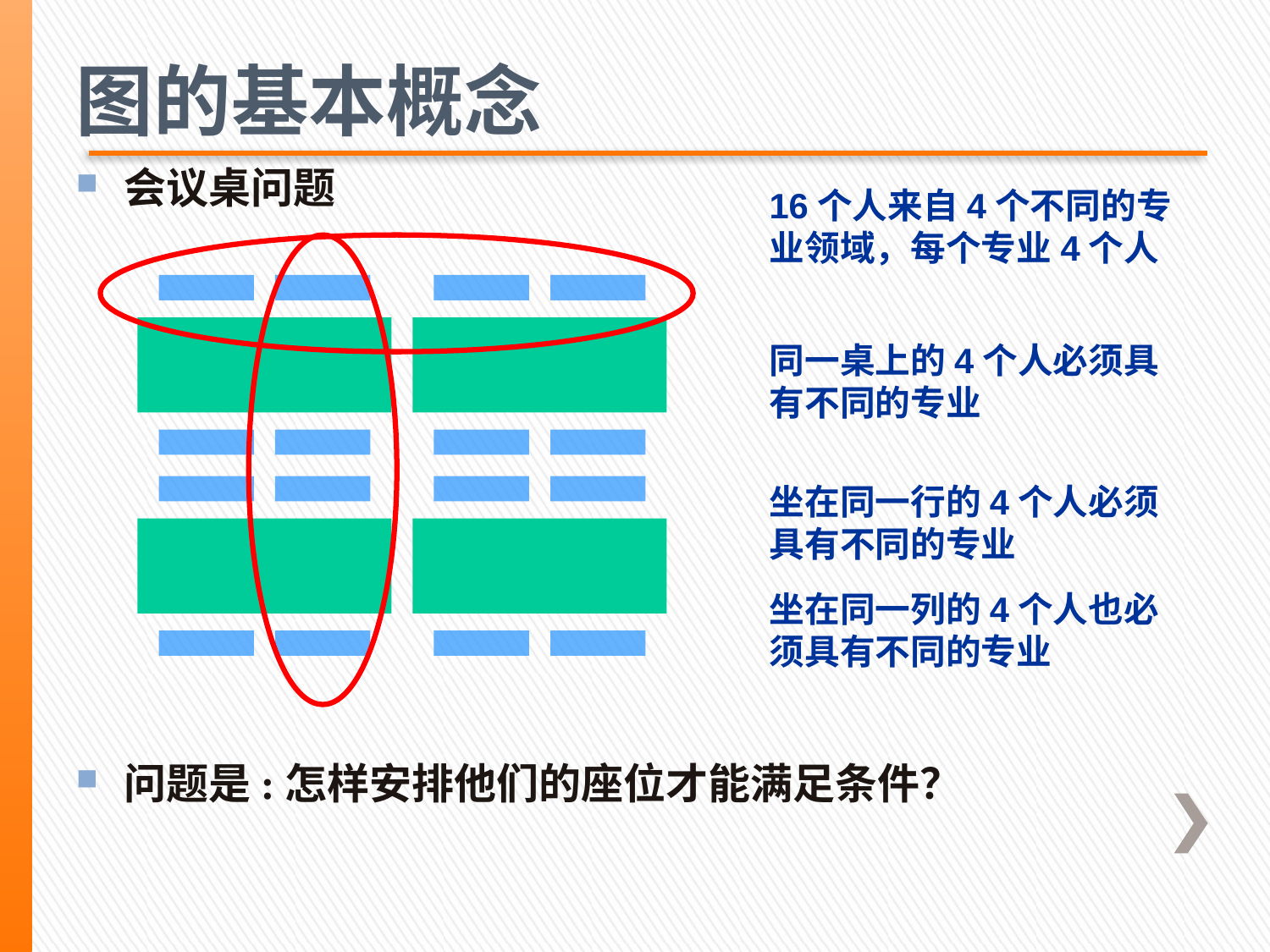

图的基本概念
会议桌问题

问题是:怎样安排他们的座位才能满足条件？

16个人来自4个不同的专业领域，每个专业4个人

坐在同一行的4个人必须具有不同的专业

同一桌上的4个人必须具有不同的专业

坐在同一列的4个人也必须具有不同的专业

34